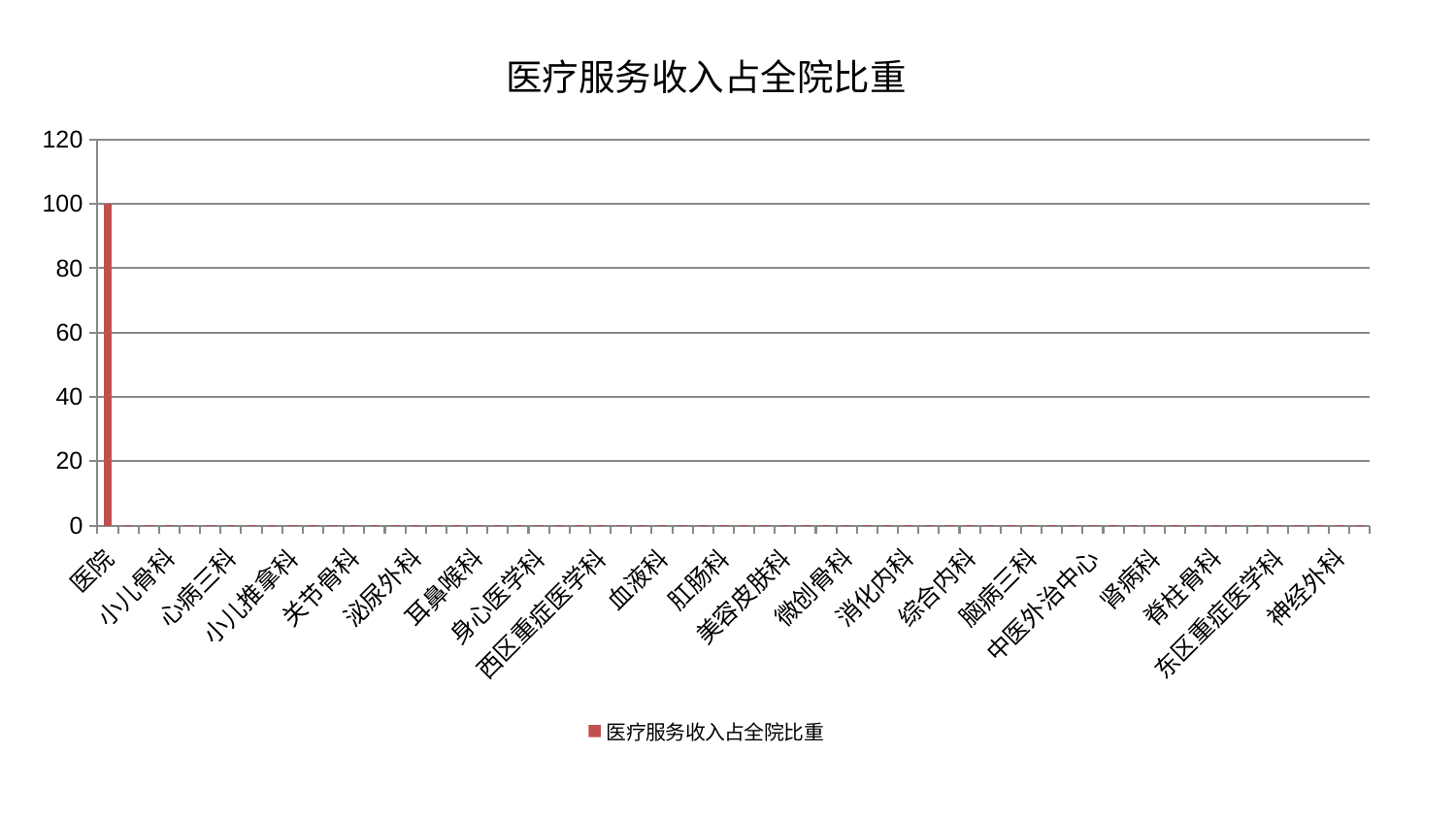

### Chart: 医疗服务收入占全院比重

| Category | 医疗服务收入占全院比重 |
|---|---|
| 医院 | 100.0 |
| 心病四科 | 0.0023597606211014067 |
| 妇科妇二科合并 | 0.0022368664379036176 |
| 小儿骨科 | 0.0021661287945433693 |
| 肿瘤内科 | 0.002147232585184167 |
| 呼吸内科 | 0.002111312793869396 |
| 心病三科 | 0.002079622992602748 |
| 眼科 | 0.0020025015890442273 |
| 脾胃病科 | 0.001981005036038231 |
| 小儿推拿科 | 0.0019495499370630843 |
| 脑病二科 | 0.0019054137428701893 |
| 脾胃科消化科合并 | 0.0018585275538102943 |
| 关节骨科 | 0.0018343608536823257 |
| 康复科 | 0.0018042438771178721 |
| 妇二科 | 0.0017353924151113378 |
| 泌尿外科 | 0.0017194358088438739 |
| 重症医学科 | 0.0016882022881664041 |
| 儿科 | 0.0016802372943874669 |
| 耳鼻喉科 | 0.00162781012175515 |
| 胸外科 | 0.0015735542233056524 |
| 治未病中心 | 0.0015322516057008836 |
| 身心医学科 | 0.001515695097943322 |
| 脑病一科 | 0.0014434786053458704 |
| 神经内科 | 0.0014426357539600492 |
| 西区重症医学科 | 0.00138284604596595 |
| 内分泌科 | 0.0013564262339391415 |
| 骨科 | 0.0013539682463830126 |
| 血液科 | 0.0013153452967749391 |
| 针灸科 | 0.001274368987415422 |
| 风湿病科 | 0.0012529448318439336 |
| 肛肠科 | 0.0011827733090958392 |
| 创伤骨科 | 0.0010635284615616559 |
| 推拿科 | 0.0009520100566208819 |
| 美容皮肤科 | 0.0008955907695711028 |
| 产科 | 0.0008846661678632768 |
| 肝胆外科 | 0.0007959136000467363 |
| 微创骨科 | 0.0007799365393541279 |
| 心病一科 | 0.0007189498461995436 |
| 心血管内科 | 0.0006879153650215516 |
| 消化内科 | 0.0006766813630010473 |
| 男科 | 0.0006556783787914582 |
| 乳腺甲状腺外科 | 0.000619575499029377 |
| 综合内科 | 0.0006151311778173946 |
| 心病二科 | 0.0006057250916985807 |
| 皮肤科 | 0.0005766402881538841 |
| 脑病三科 | 0.00056484813910997 |
| 肝病科 | 0.0005644288292245839 |
| 普通外科 | 0.0005521260290529159 |
| 中医外治中心 | 0.0005518478314774652 |
| 老年医学科 | 0.000478411017764866 |
| 东区肾病科 | 0.0004732601409353104 |
| 肾病科 | 0.0003661396308108201 |
| 肾脏内科 | 0.00035420047182294285 |
| 中医经典科 | 0.0003309507684346554 |
| 脊柱骨科 | 0.00030952370103549433 |
| 周围血管科 | 0.00029220741128037114 |
| 口腔科 | 0.0002643967276337457 |
| 东区重症医学科 | 0.00025483262389376616 |
| 妇科 | 0.0002081583121630694 |
| 运动损伤骨科 | 0.0001961015697722643 |
| 神经外科 | 0.00017328221559464175 |
| 显微骨科 | 8.610136311016236e-05 |
242